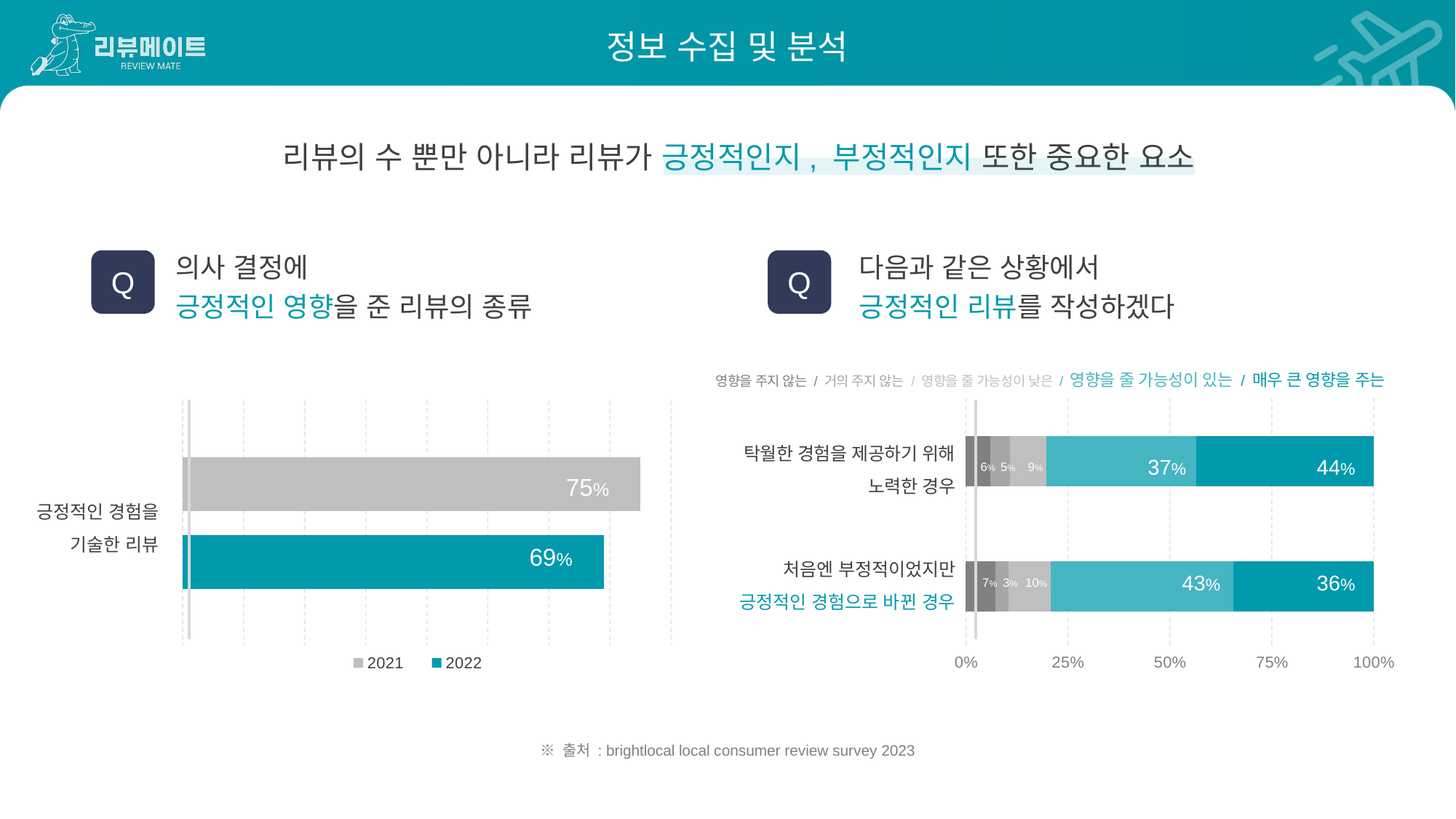

정보 수집 및 분석
리뷰의 수 뿐만 아니라 리뷰가 긍정적인지, 부정적인지 또한 중요한 요소

의사 결정에
긍정적인 영향을 준 리뷰의 종류
다음과 같은 상황에서
긍정적인 리뷰를 작성하겠다
Q
Q
영향을 주지 않는 / 거의 주지 않는 / 영향을 줄 가능성이 낮은 / 영향을 줄 가능성이 있는 / 매우 큰 영향을 주는

### Chart

| Category | 계열 1 | 계열 2 | 계열 3 | 계열 4 | 계열 5 |
|---|---|---|---|---|---|
| 항목 1 | 7.0 | 3.0 | 10.0 | 43.0 | 33.0 |
| 항목 2 | 6.0 | 5.0 | 9.0 | 37.0 | 44.0 |
탁월한 경험을 제공하기 위해
노력한 경우
6%
5%
9%
37%
44%
처음엔 부정적이었지만
긍정적인 경험으로 바뀐 경우
7%
3%
10%
43%
36%

### Chart

| Category | 2022 | 2021 |
|---|---|---|
| 항목 1 | 69.0 | 75.0 |
75%
긍정적인 경험을
기술한 리뷰
69%
※ 출처 : brightlocal local consumer review survey 2023